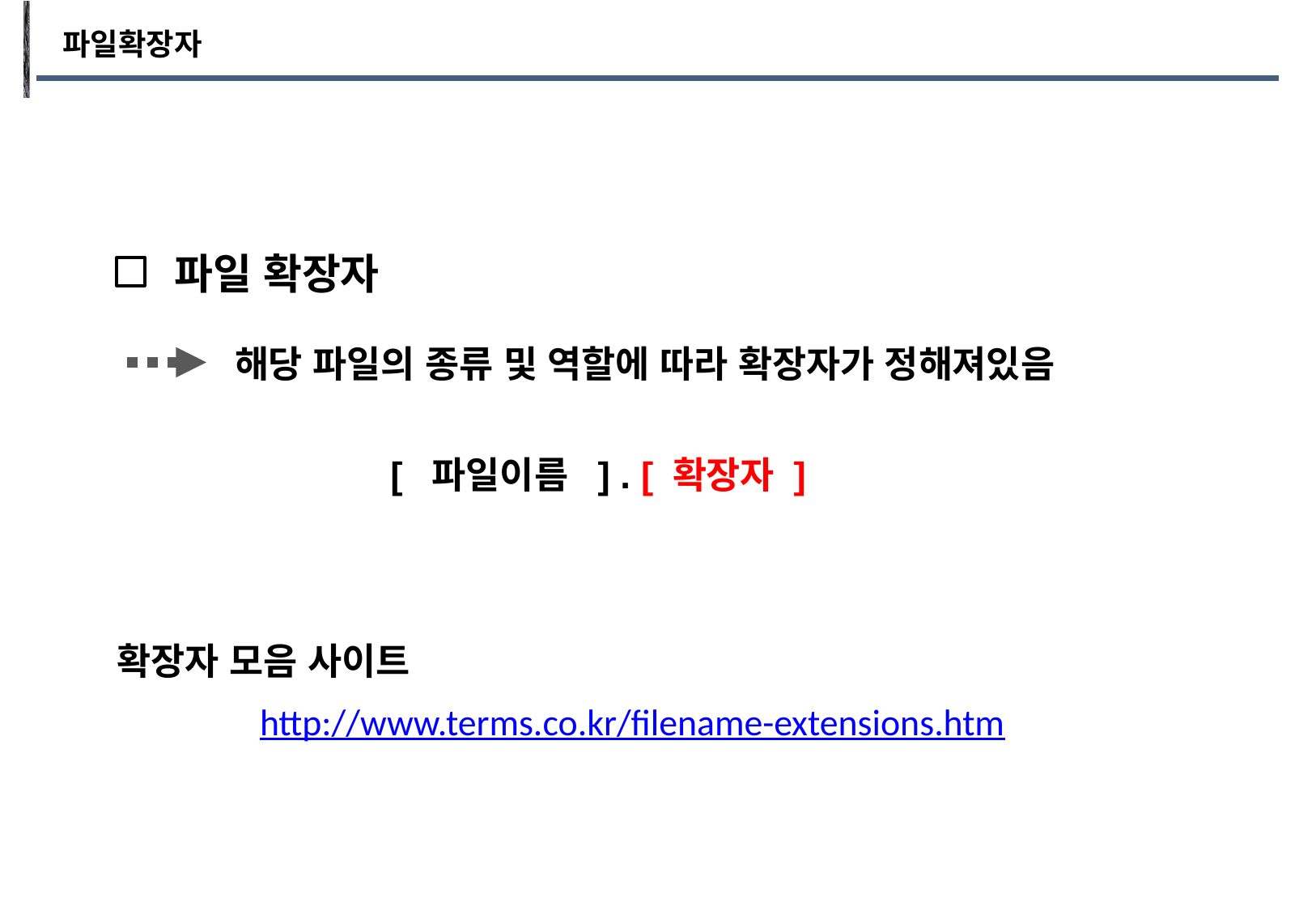

파일확장자

파일 확장자

해당 파일의 종류 및 역할에 따라 확장자가 정해져있음
[  파일이름  ] . [ 확장자 ]
확장자 모음 사이트
http://www.terms.co.kr/filename-extensions.htm